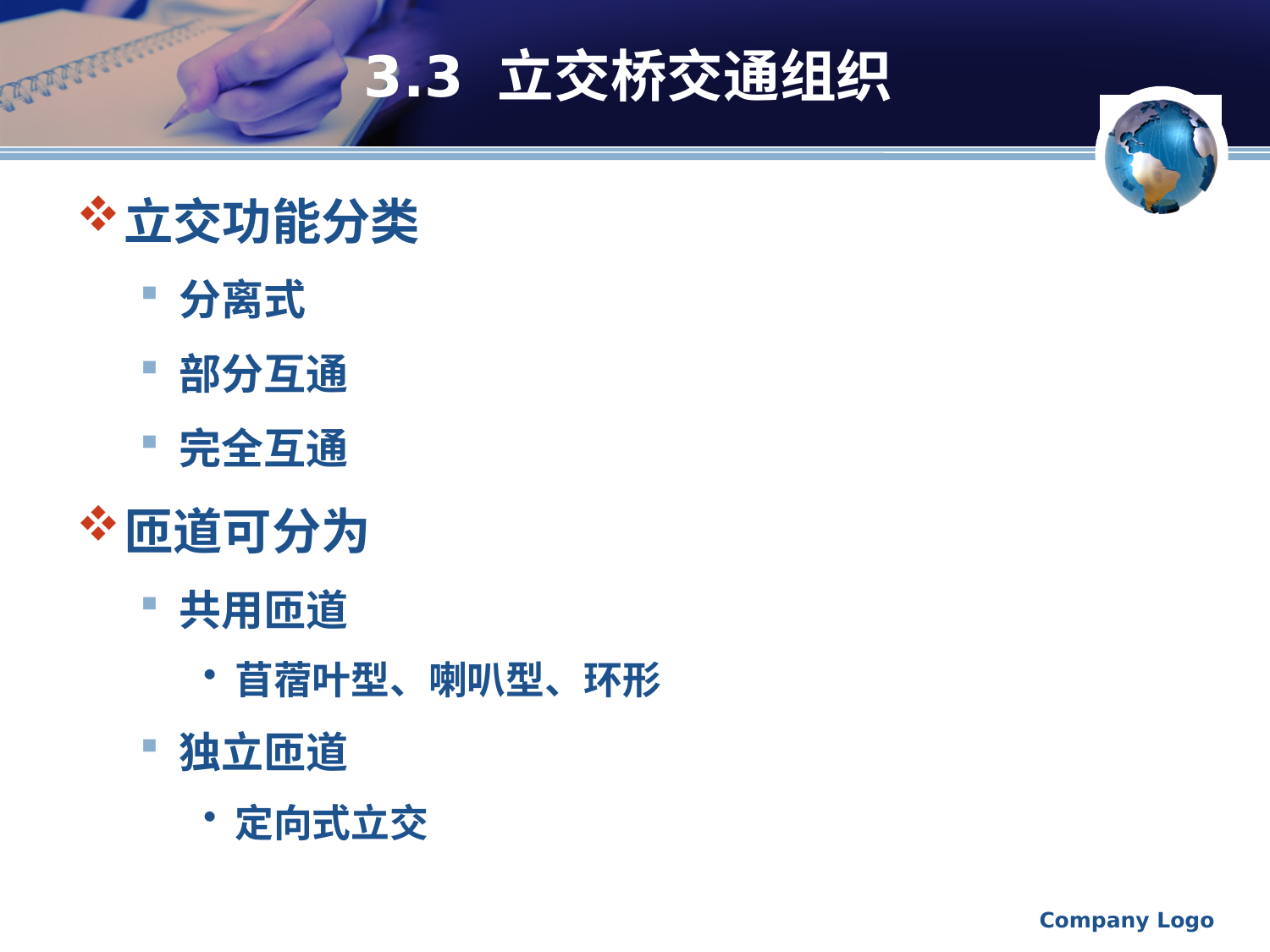

# 3.3 立交桥交通组织
立交功能分类
分离式
部分互通
完全互通
匝道可分为
共用匝道
苜蓿叶型、喇叭型、环形
独立匝道
定向式立交
Company Logo